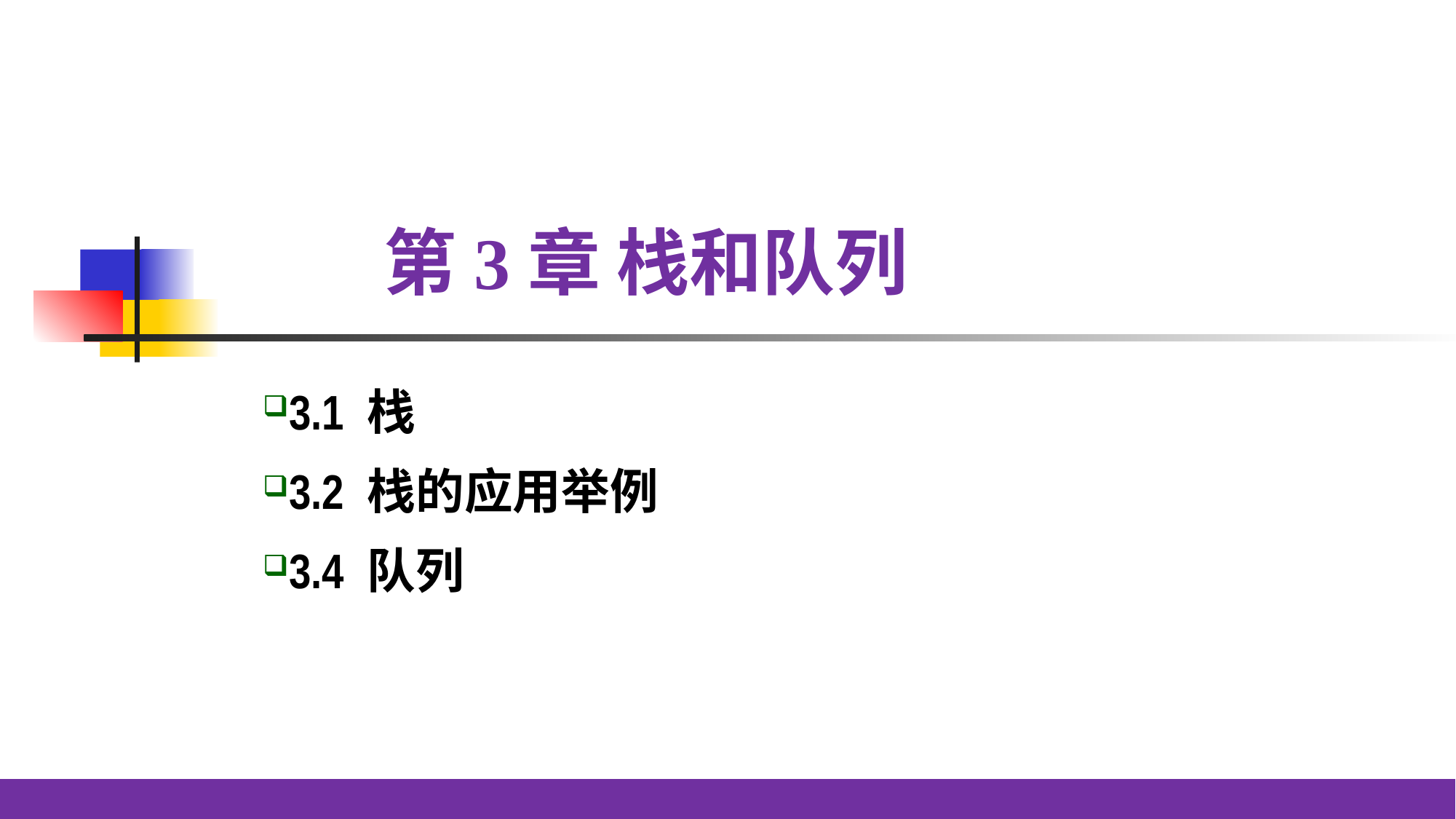

# 第3章 栈和队列
3.1 栈
3.2 栈的应用举例
3.4 队列